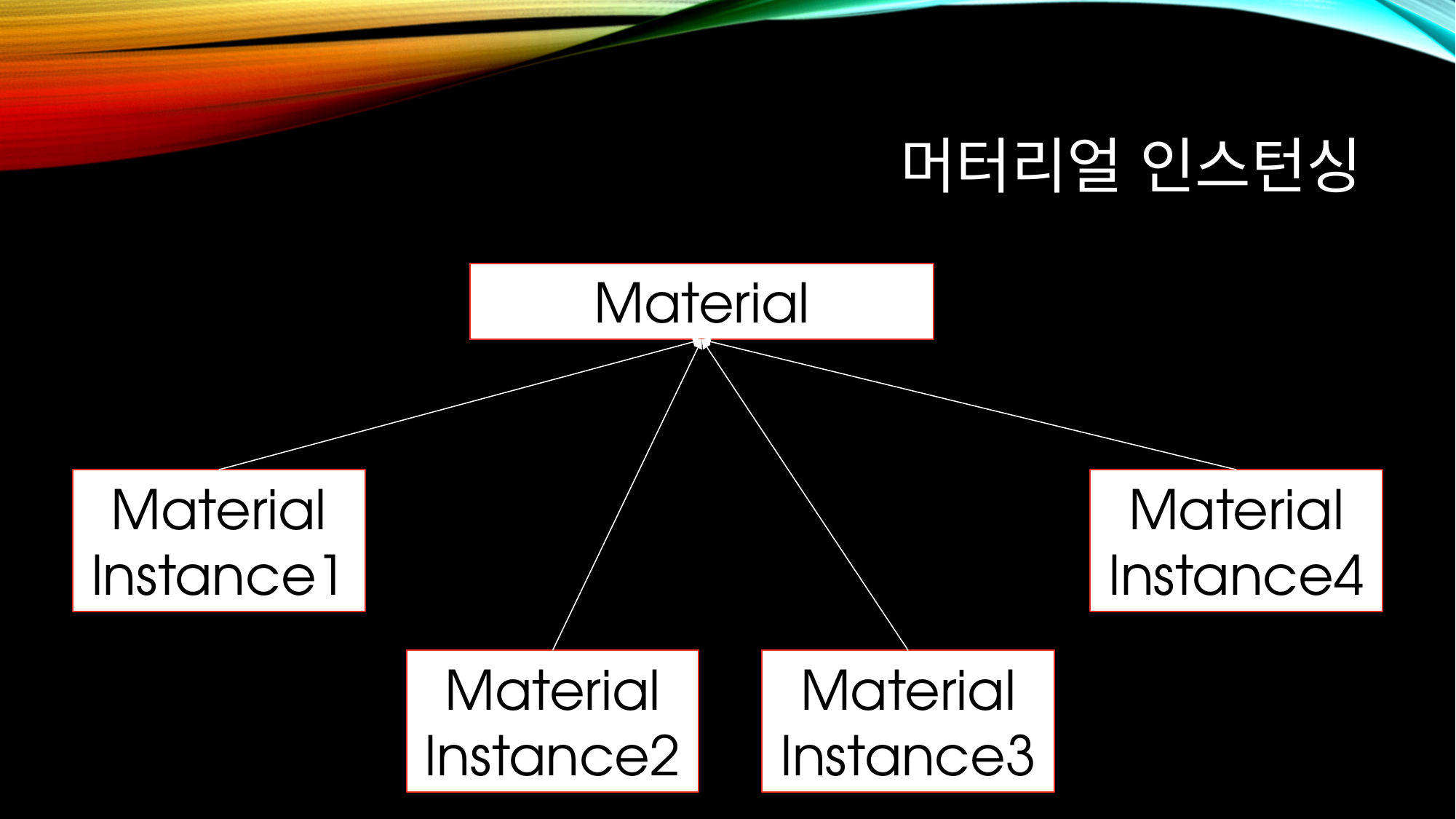

# 머터리얼 인스턴싱
Material
Material Instance4
Material Instance1
Material Instance2
Material Instance3